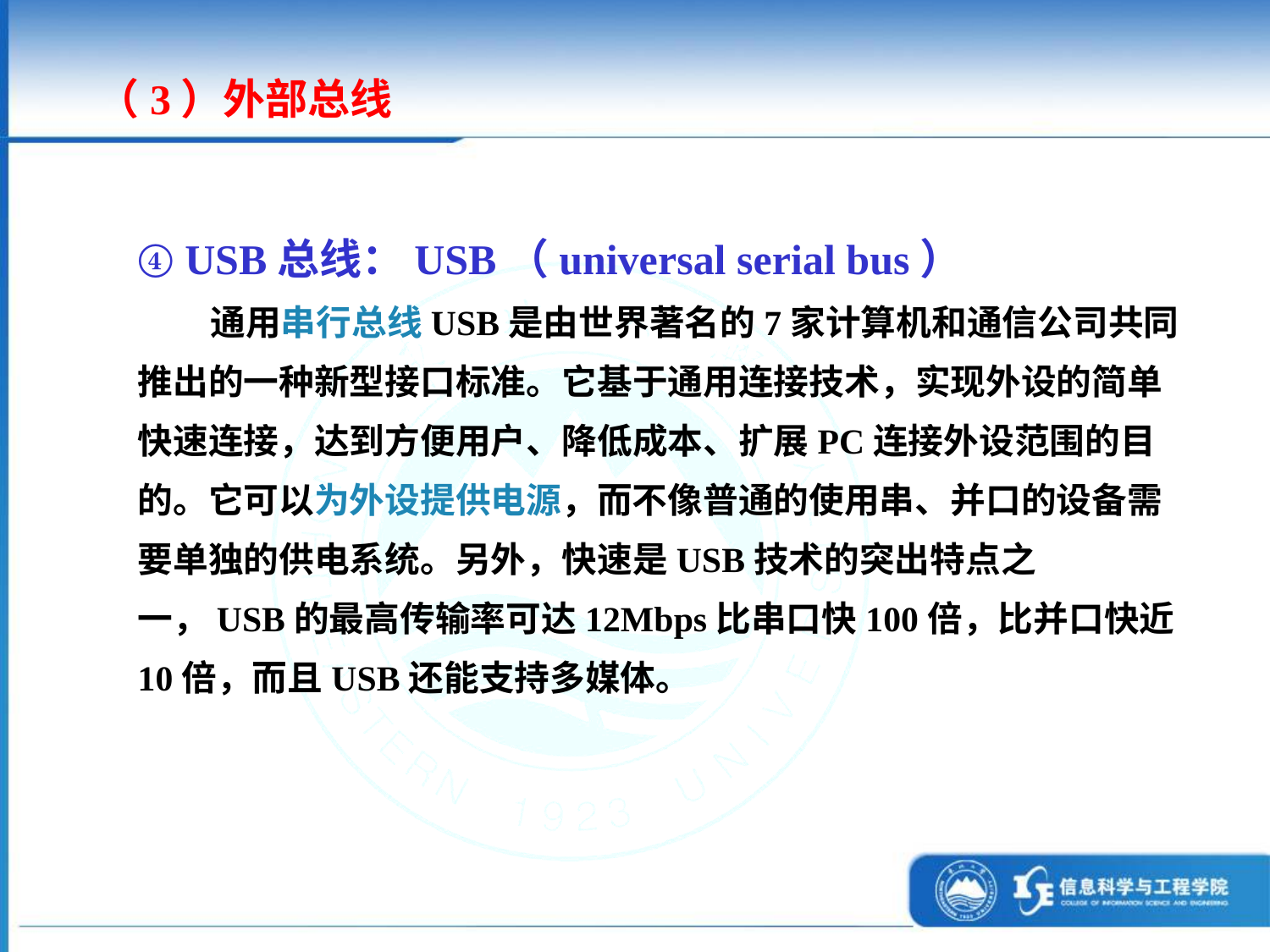

（3）外部总线
④ USB总线：USB（universal serial bus）
        通用串行总线USB是由世界著名的7家计算机和通信公司共同推出的一种新型接口标准。它基于通用连接技术，实现外设的简单快速连接，达到方便用户、降低成本、扩展PC连接外设范围的目的。它可以为外设提供电源，而不像普通的使用串、并口的设备需要单独的供电系统。另外，快速是USB技术的突出特点之一，USB的最高传输率可达12Mbps比串口快100倍，比并口快近10倍，而且USB还能支持多媒体。